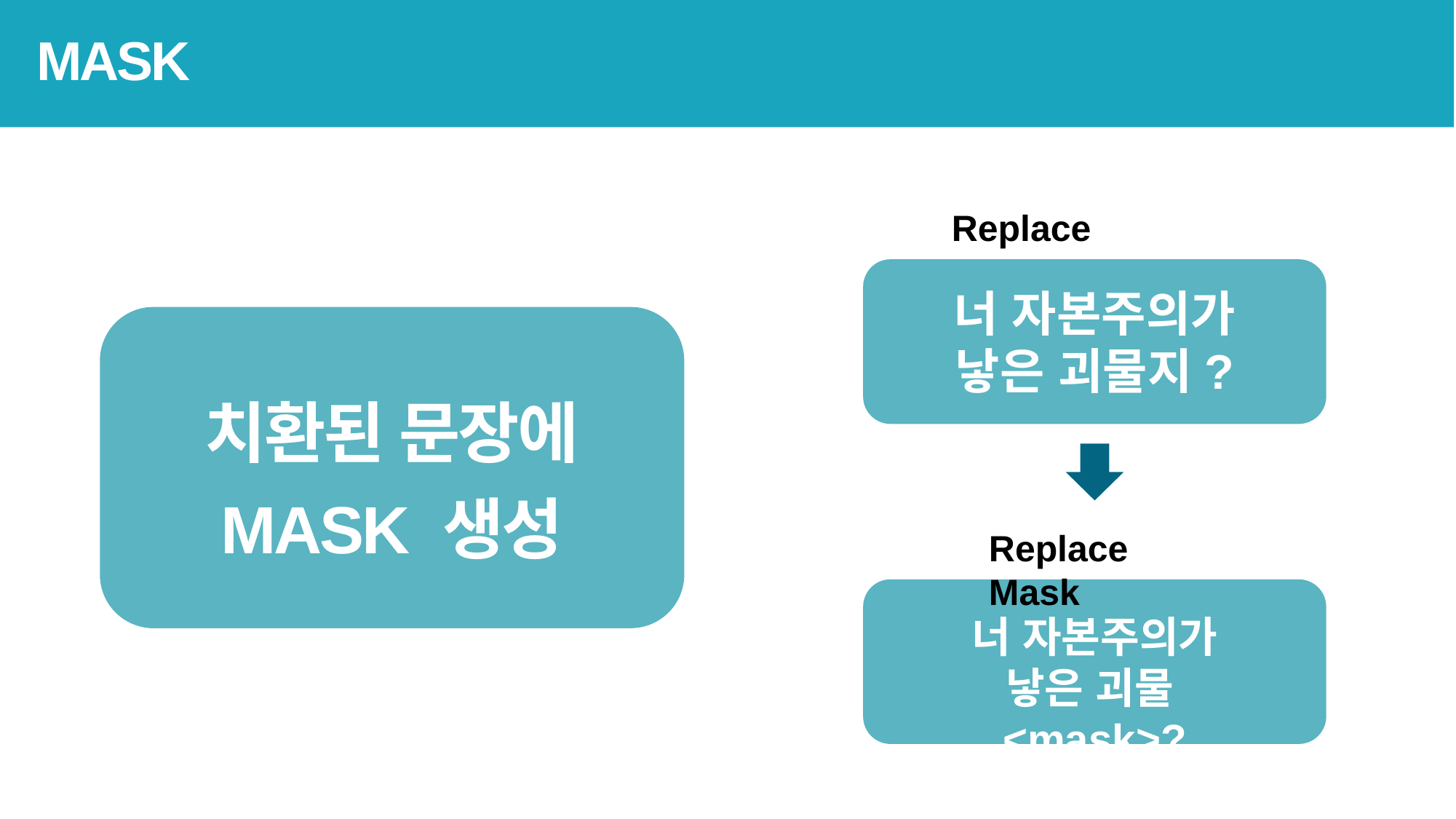

MASK
Replace Sentence

너 자본주의가 낳은 괴물지?

치환된 문장에
MASK 생성

Replace Mask

너 자본주의가 낳은 괴물<mask>?